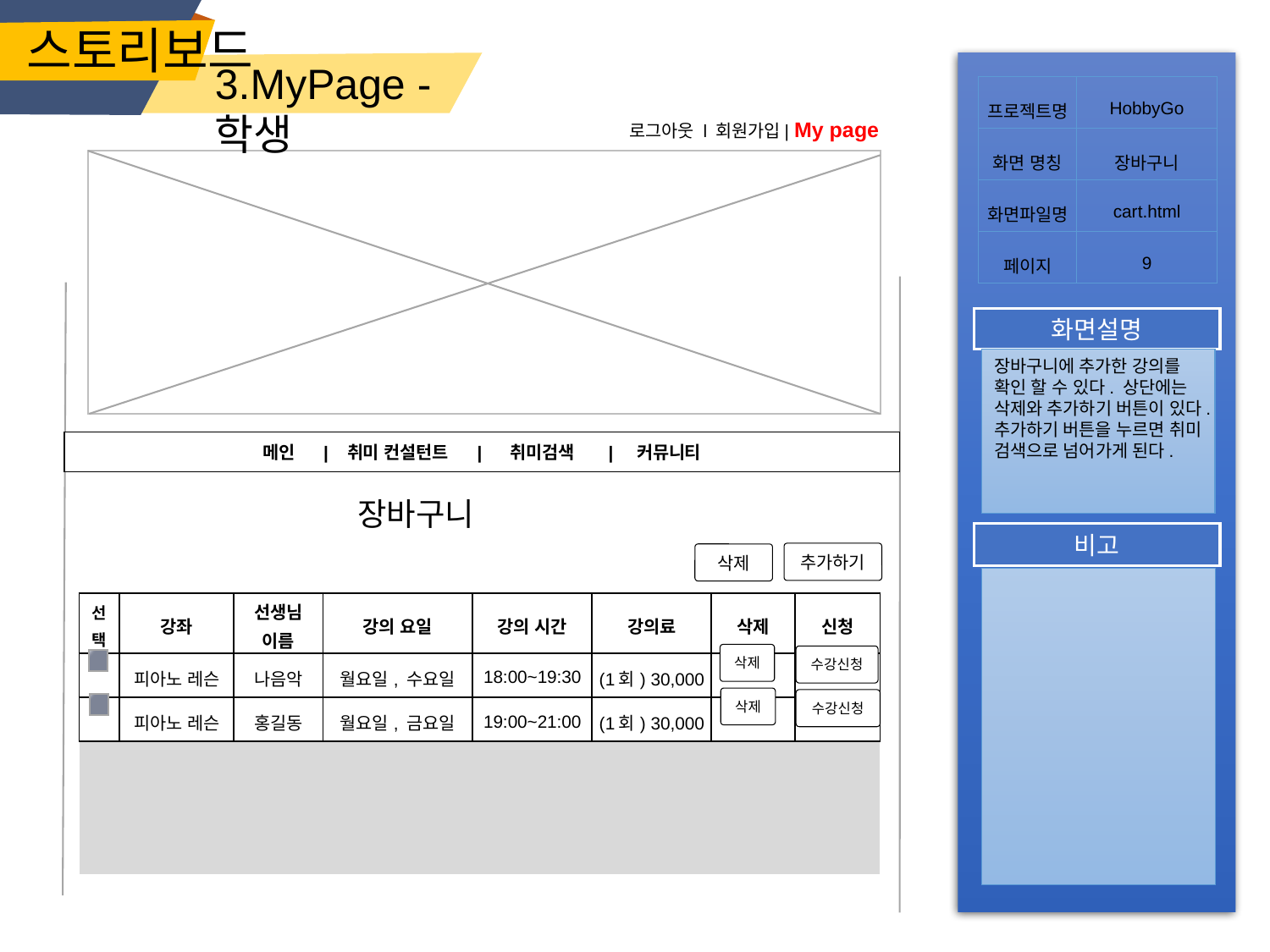

스토리보드
3.MyPage - 학생

| 프로젝트명 | HobbyGo |
| --- | --- |
| 화면 명칭 | 장바구니 |
| 화면파일명 | cart.html |
| 페이지 | 9 |
로그아웃 l 회원가입| My page

화면설명
장바구니에 추가한 강의를 확인 할 수 있다. 상단에는 삭제와 추가하기 버튼이 있다.
추가하기 버튼을 누르면 취미 검색으로 넘어가게 된다.
메인     |   취미 컨설턴트     |     취미검색      |    커뮤니티
장바구니
비고
추가하기
삭제

| 선택 | 강좌 | 선생님 이름 | 강의 요일 | 강의 시간 | 강의료 | 삭제 | 신청 |
| --- | --- | --- | --- | --- | --- | --- | --- |
|  | 피아노 레슨 | 나음악 | 월요일, 수요일 | 18:00~19:30 | (1회) 30,000 |  |  |
|  | 피아노 레슨 | 홍길동 | 월요일, 금요일 | 19:00~21:00 | (1회) 30,000 |  |  |
|  |  |  |  |  |  |  |  |
|  |  |  |  |  |  |  |  |
|  |  |  |  |  |  |  |  |
삭제
수강신청

삭제
수강신청